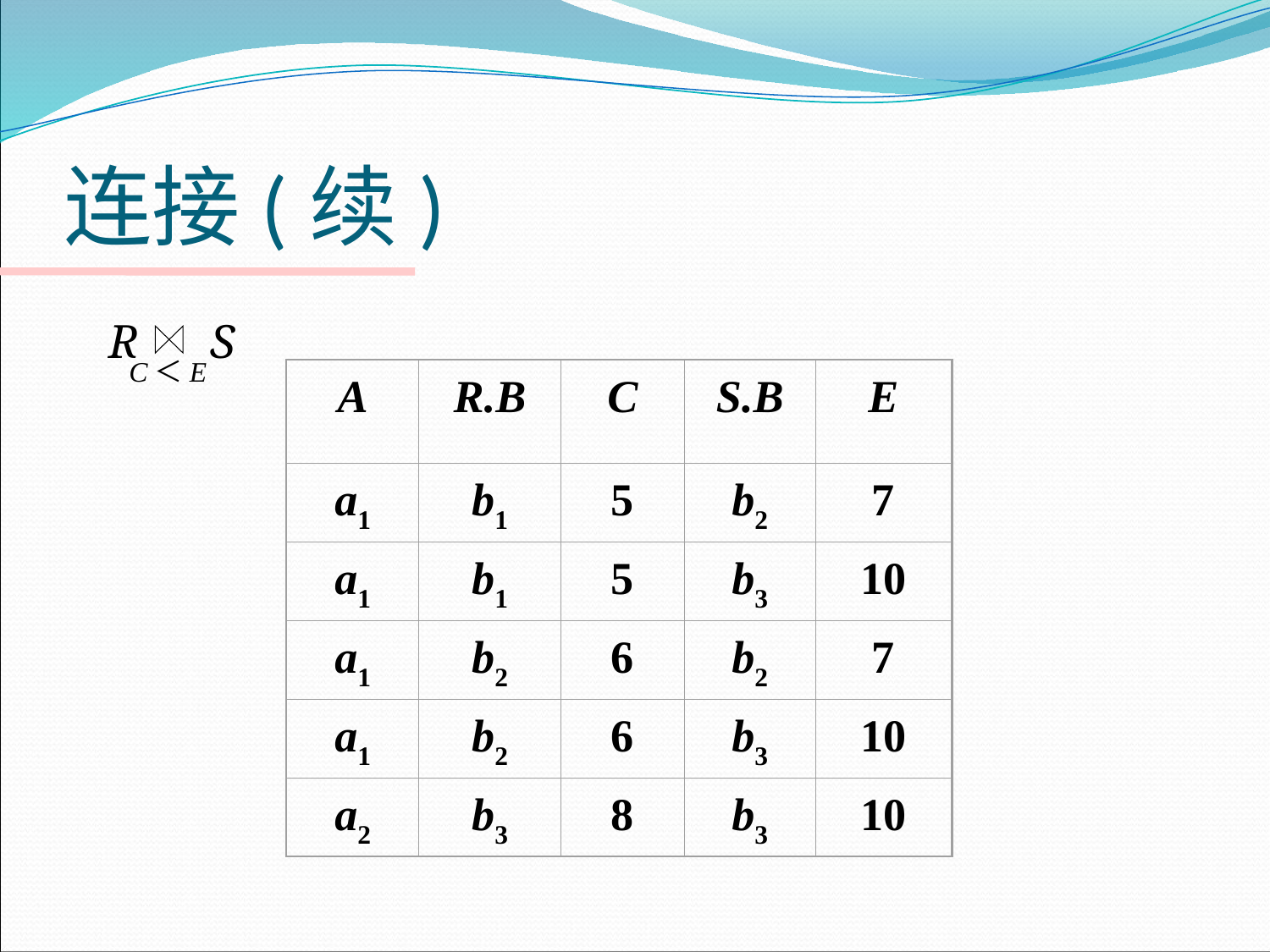

# 连接(续)

C＜E
 R      S

A

R.B

C

S.B

E

a1

b1

5

b2

7

a1

b1

5

b3

10

a1

b2

6

b2

7

a1

b2

6

b3

10

a2

b3

8

b3

10

185